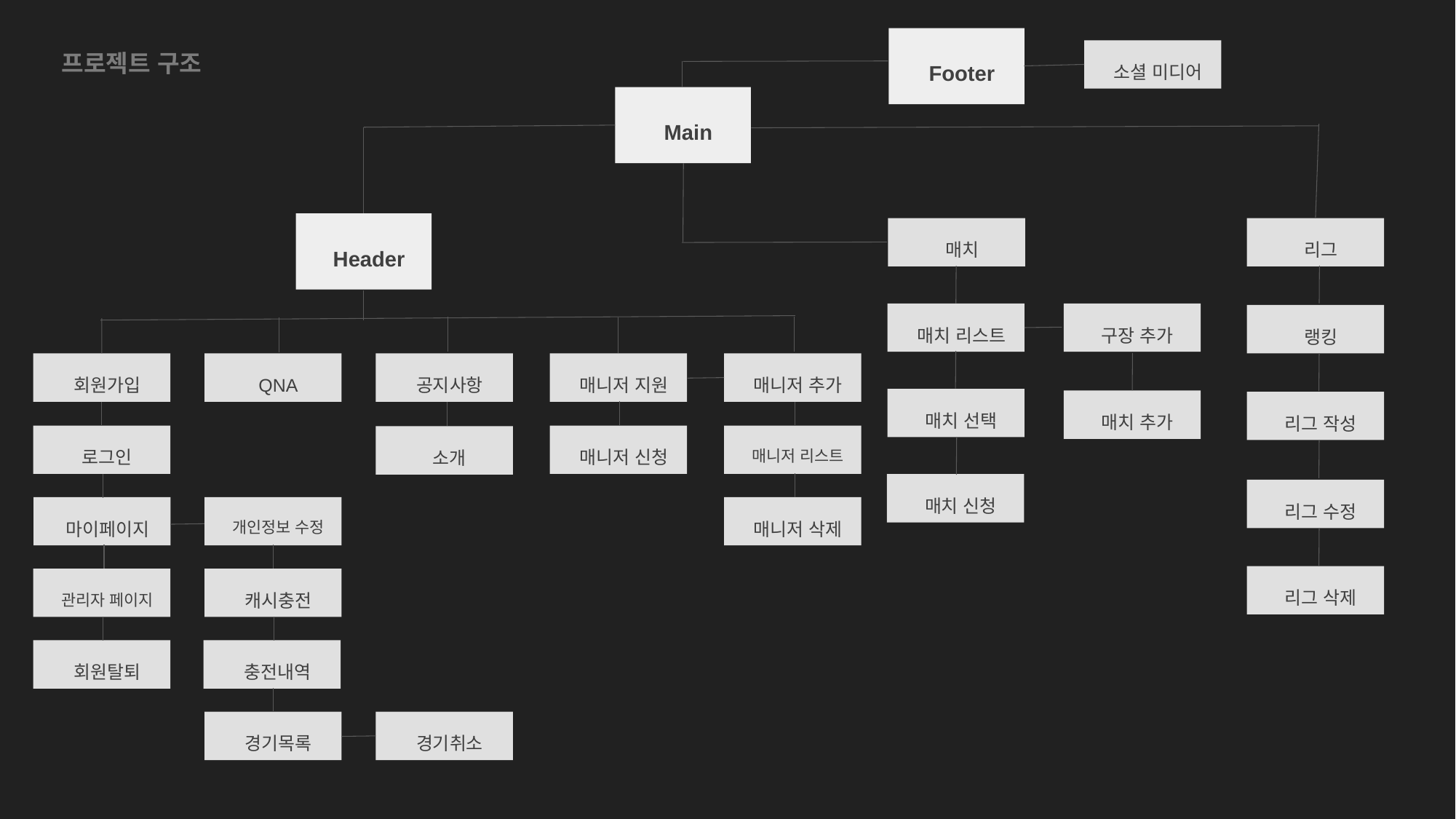

프로젝트 구조
Footer

소셜 미디어
Main
Header

매치

리그

매치 리스트

구장 추가

랭킹

회원가입

QNA

공지사항

매니저 지원

매니저 추가

매치 선택

매치 추가

리그 작성

로그인

매니저 신청

매니저 리스트

소개

매치 신청

리그 수정

마이페이지

개인정보 수정

매니저 삭제

리그 삭제

관리자 페이지

캐시충전

회원탈퇴

충전내역

경기목록

경기취소